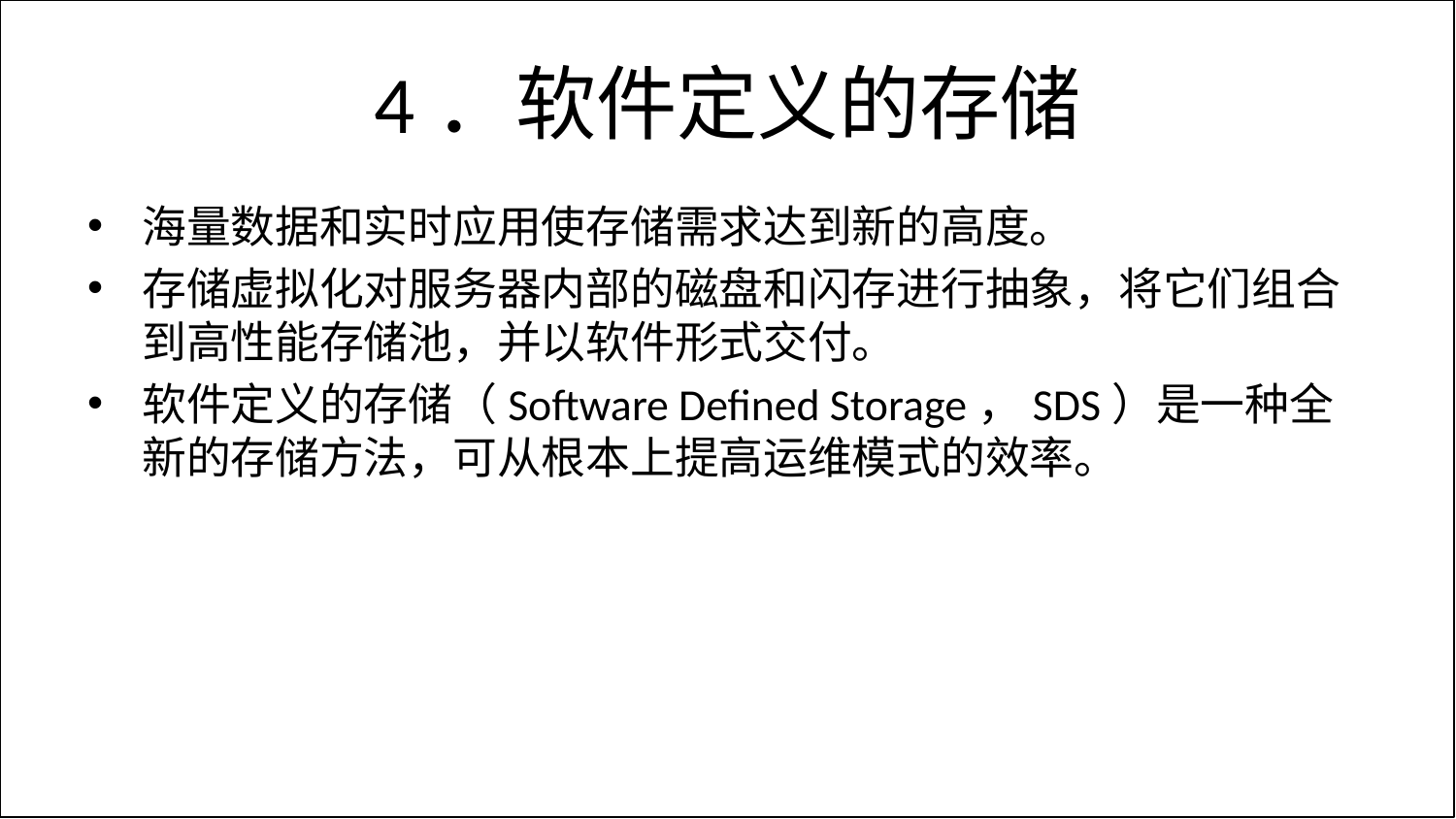

# 4．软件定义的存储
海量数据和实时应用使存储需求达到新的高度。
存储虚拟化对服务器内部的磁盘和闪存进行抽象，将它们组合到高性能存储池，并以软件形式交付。
软件定义的存储（Software Defined Storage，SDS）是一种全新的存储方法，可从根本上提高运维模式的效率。